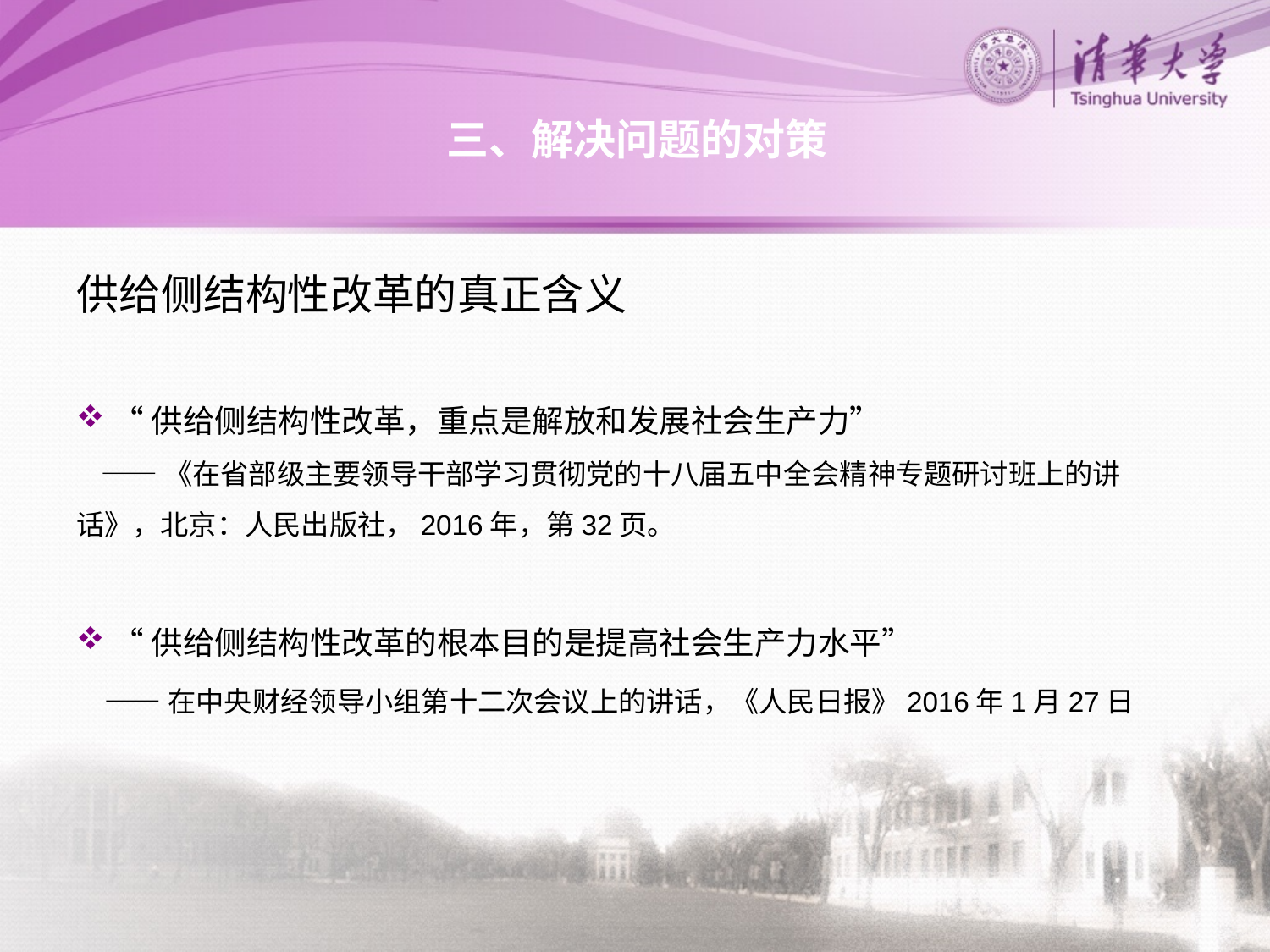

# 三、解决问题的对策
供给侧结构性改革的真正含义

“供给侧结构性改革，重点是解放和发展社会生产力”
    ——《在省部级主要领导干部学习贯彻党的十八届五中全会精神专题研讨班上的讲话》，北京：人民出版社，2016年，第32页。

“供给侧结构性改革的根本目的是提高社会生产力水平”
    ——在中央财经领导小组第十二次会议上的讲话，《人民日报》2016年1月27日